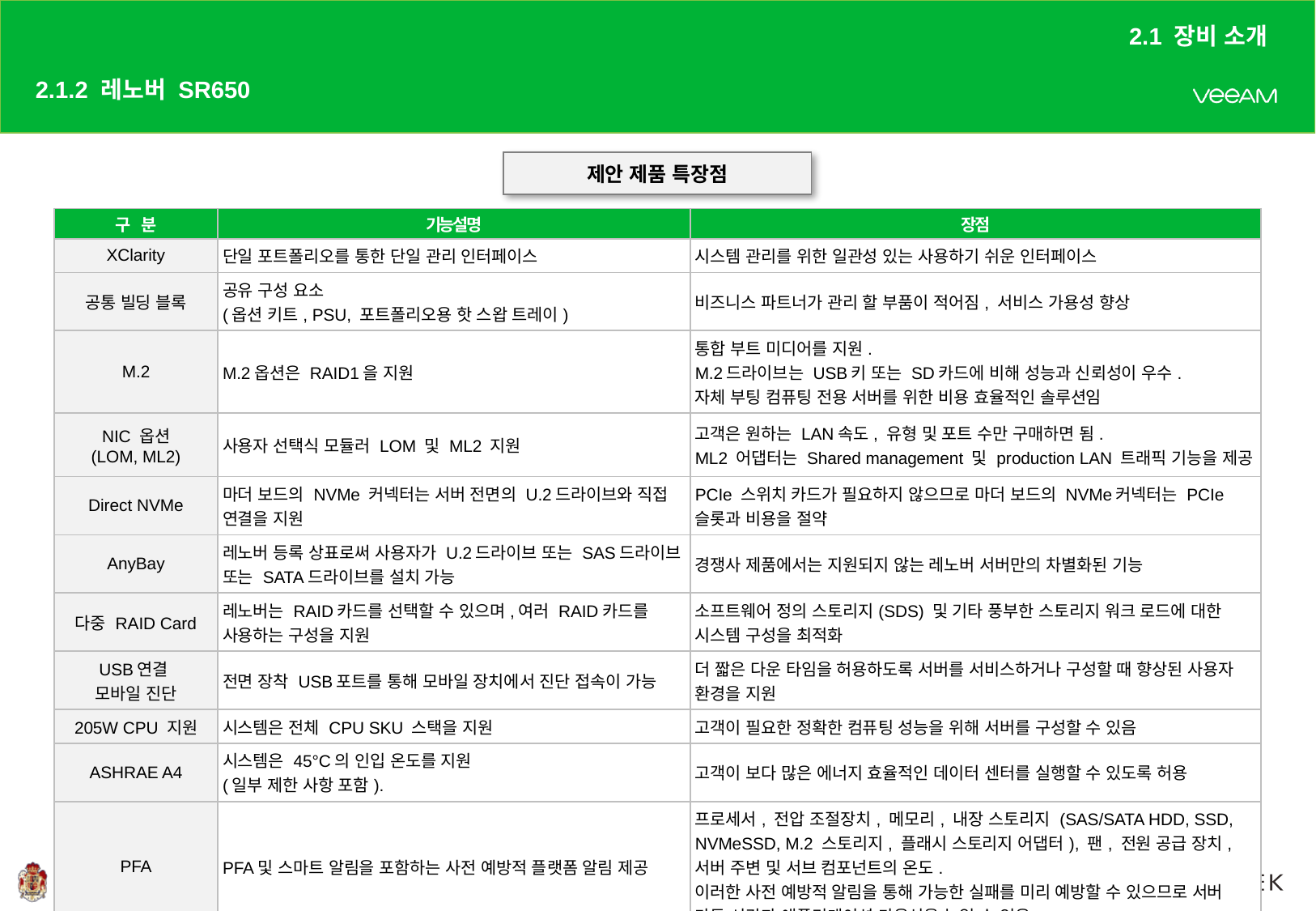

2.1 장비 소개
# 2.1.2 레노버 SR650
제안 제품 특장점
| 구 분 | 기능설명 | 장점 |
| --- | --- | --- |
| XClarity | 단일 포트폴리오를 통한 단일 관리 인터페이스 | 시스템 관리를 위한 일관성 있는 사용하기 쉬운 인터페이스 |
| 공통 빌딩 블록 | 공유 구성 요소 (옵션 키트, PSU, 포트폴리오용 핫 스왑 트레이) | 비즈니스 파트너가 관리 할 부품이 적어짐, 서비스 가용성 향상 |
| M.2 | M.2옵션은 RAID1을 지원 | 통합 부트 미디어를 지원. M.2드라이브는 USB키 또는 SD카드에 비해 성능과 신뢰성이 우수. 자체 부팅 컴퓨팅 전용 서버를 위한 비용 효율적인 솔루션임 |
| NIC 옵션 (LOM, ML2) | 사용자 선택식 모듈러 LOM 및 ML2 지원 | 고객은 원하는 LAN속도, 유형 및 포트 수만 구매하면 됨. ML2 어댑터는 Shared management 및 production LAN 트래픽 기능을 제공 |
| Direct NVMe | 마더 보드의 NVMe 커넥터는 서버 전면의 U.2드라이브와 직접 연결을 지원 | PCIe 스위치 카드가 필요하지 않으므로 마더 보드의 NVMe커넥터는 PCIe 슬롯과 비용을 절약 |
| AnyBay | 레노버 등록 상표로써 사용자가 U.2드라이브 또는 SAS드라이브 또는 SATA드라이브를 설치 가능 | 경쟁사 제품에서는 지원되지 않는 레노버 서버만의 차별화된 기능 |
| 다중 RAID Card | 레노버는 RAID카드를 선택할 수 있으며,여러 RAID카드를 사용하는 구성을 지원 | 소프트웨어 정의 스토리지(SDS) 및 기타 풍부한 스토리지 워크 로드에 대한 시스템 구성을 최적화 |
| USB연결 모바일 진단 | 전면 장착 USB포트를 통해 모바일 장치에서 진단 접속이 가능 | 더 짧은 다운 타임을 허용하도록 서버를 서비스하거나 구성할 때 향상된 사용자 환경을 지원 |
| 205W CPU 지원 | 시스템은 전체 CPU SKU 스택을 지원 | 고객이 필요한 정확한 컴퓨팅 성능을 위해 서버를 구성할 수 있음 |
| ASHRAE A4 | 시스템은 45°C의 인입 온도를 지원 (일부 제한 사항 포함). | 고객이 보다 많은 에너지 효율적인 데이터 센터를 실행할 수 있도록 허용 |
| PFA | PFA및 스마트 알림을 포함하는 사전 예방적 플랫폼 알림 제공 | 프로세서, 전압 조절장치, 메모리, 내장 스토리지 (SAS/SATA HDD, SSD, NVMeSSD, M.2 스토리지, 플래시 스토리지 어댑터), 팬, 전원 공급 장치, 서버 주변 및 서브 컴포넌트의 온도. 이러한 사전 예방적 알림을 통해 가능한 실패를 미리 예방할 수 있으므로 서버 가동 시간과 애플리케이션 가용성을 높일 수 있음 |
20